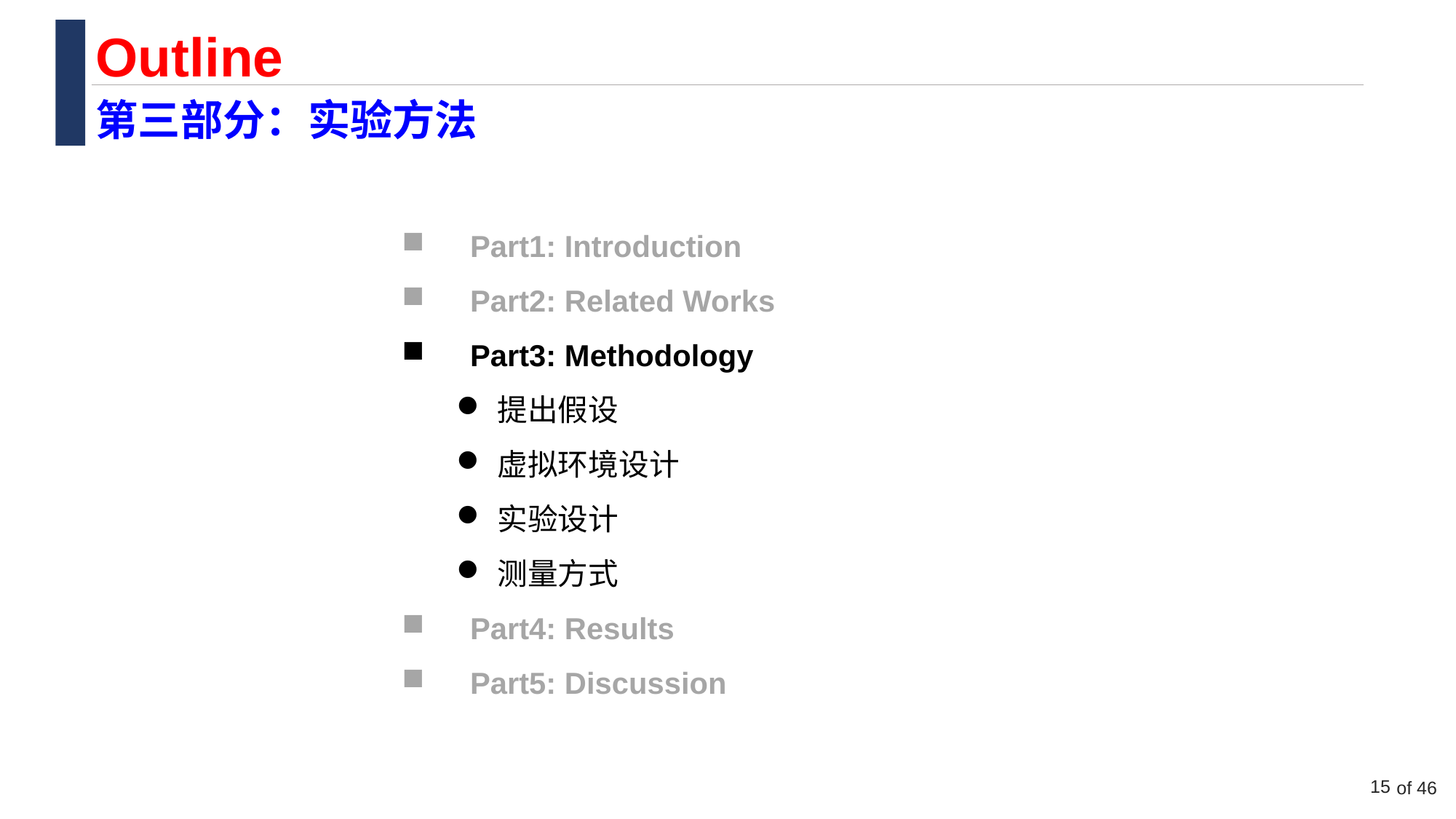

Outline
第三部分：实验方法
Part1: Introduction
Part2: Related Works
Part3: Methodology
提出假设
虚拟环境设计
实验设计
测量方式
Part4: Results
Part5: Discussion
15